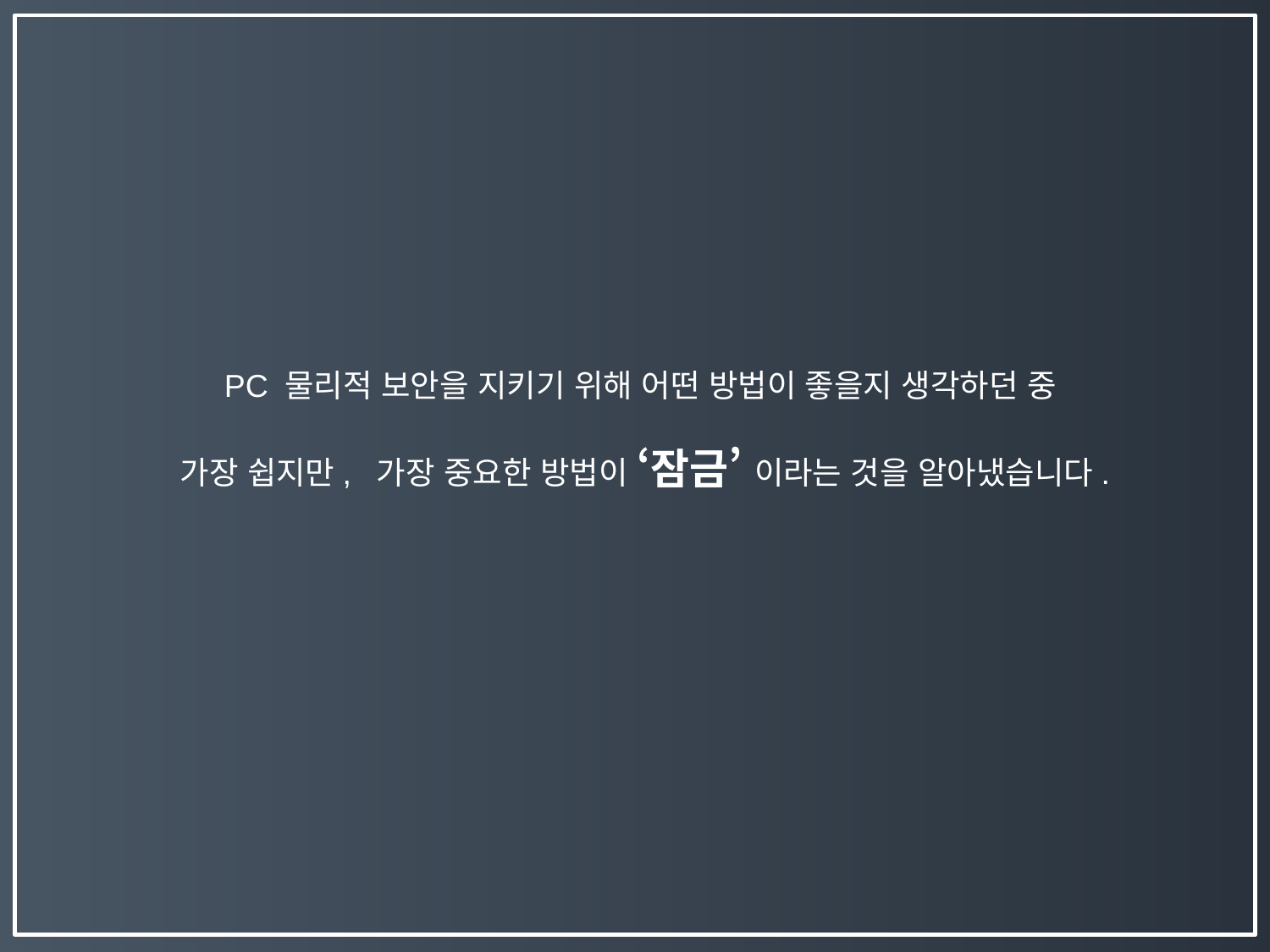

PC 물리적 보안을 지키기 위해 어떤 방법이 좋을지 생각하던 중

가장 쉽지만,  가장 중요한 방법이 ‘잠금’ 이라는 것을 알아냈습니다.